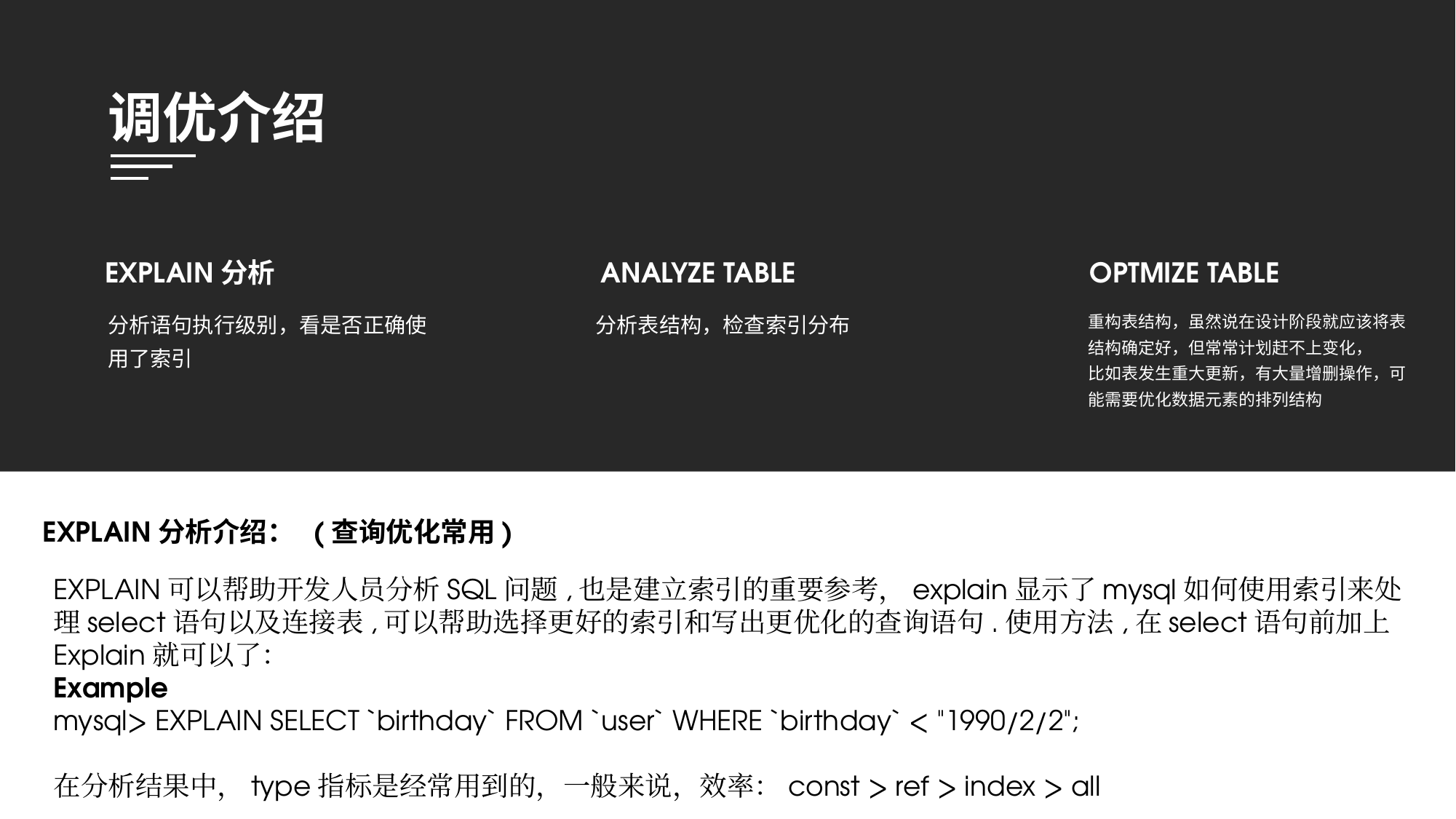

调优介绍
EXPLAIN分析
ANALYZE TABLE
OPTMIZE TABLE
分析表结构，检查索引分布
分析语句执行级别，看是否正确使用了索引

重构表结构，虽然说在设计阶段就应该将表结构确定好，但常常计划赶不上变化，
比如表发生重大更新，有大量增删操作，可能需要优化数据元素的排列结构

EXPLAIN分析介绍：  (查询优化常用)
EXPLAIN可以帮助开发人员分析SQL问题,也是建立索引的重要参考，explain显示了mysql如何使用索引来处理select语句以及连接表,可以帮助选择更好的索引和写出更优化的查询语句.使用方法,在select语句前加上Explain就可以了：
Example
mysql> EXPLAIN SELECT `birthday` FROM `user` WHERE `birthday` < "1990/2/2";

在分析结果中，type指标是经常用到的，一般来说，效率：const > ref > index > all